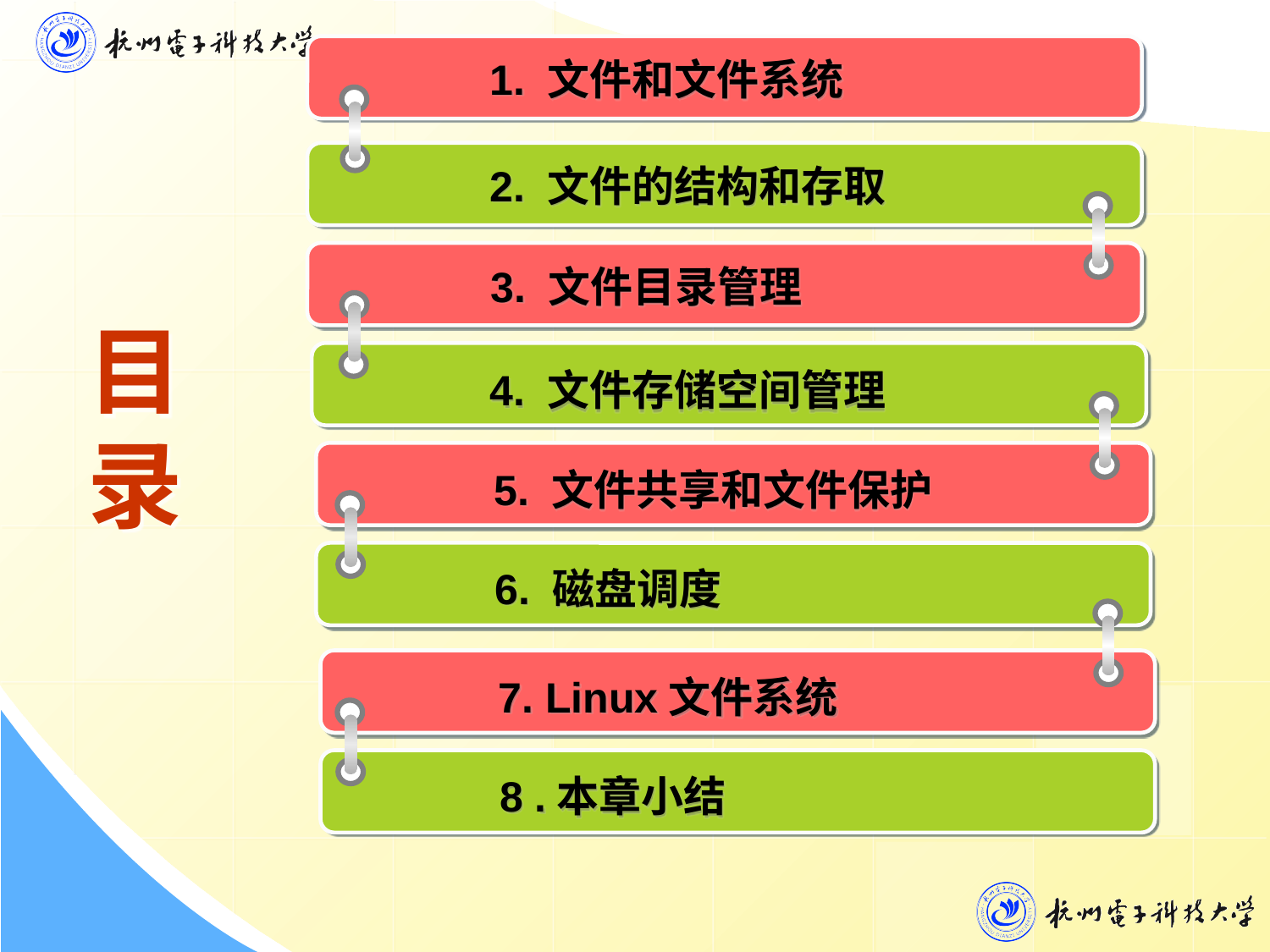

1. 文件和文件系统

2. 文件的结构和存取

3. 文件目录管理
目录

4. 文件存储空间管理

5. 文件共享和文件保护

6. 磁盘调度

7. Linux文件系统

8 .本章小结